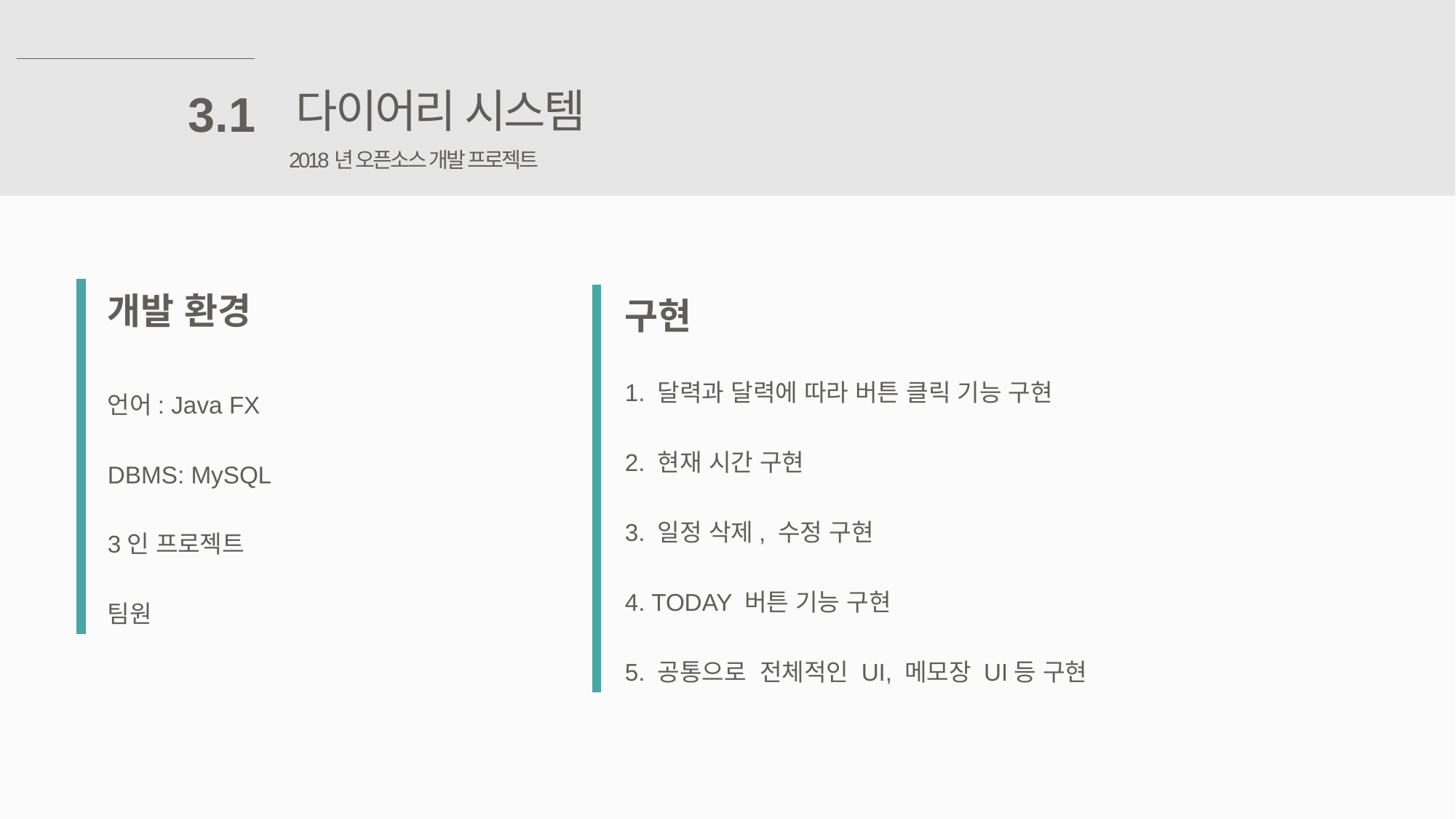

다이어리 시스템
3.1
2018년 오픈소스 개발 프로젝트
개발 환경

언어: Java FX

DBMS: MySQL

3인 프로젝트

팀원
구현

1. 달력과 달력에 따라 버튼 클릭 기능 구현

2. 현재 시간 구현

3. 일정 삭제, 수정 구현

4. TODAY 버튼 기능 구현

5. 공통으로  전체적인 UI, 메모장 UI등 구현